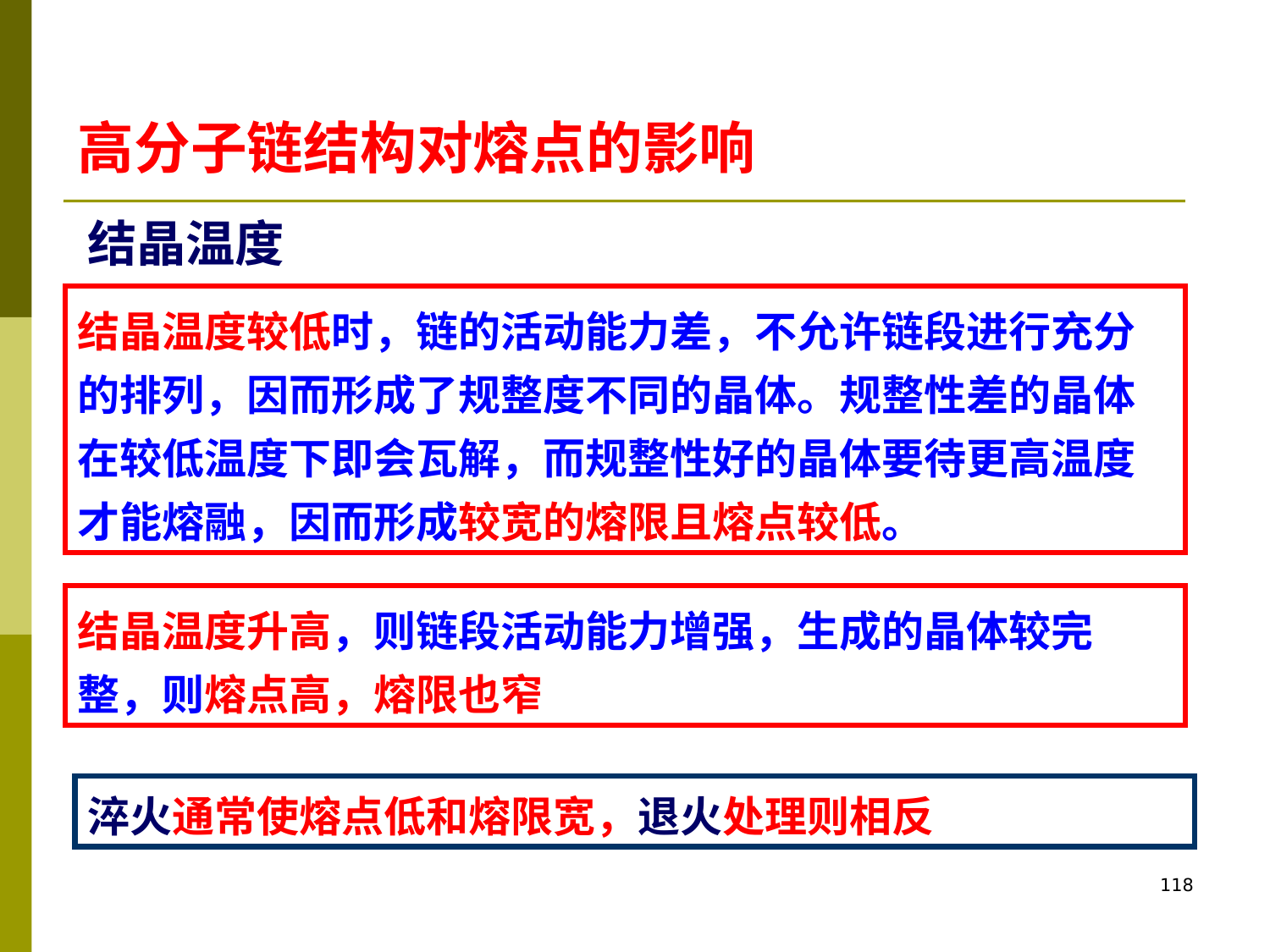

高分子链结构对熔点的影响
结晶温度
结晶温度较低时，链的活动能力差，不允许链段进行充分的排列，因而形成了规整度不同的晶体。规整性差的晶体在较低温度下即会瓦解，而规整性好的晶体要待更高温度才能熔融，因而形成较宽的熔限且熔点较低。

结晶温度升高，则链段活动能力增强，生成的晶体较完整，则熔点高，熔限也窄
淬火通常使熔点低和熔限宽，退火处理则相反
118